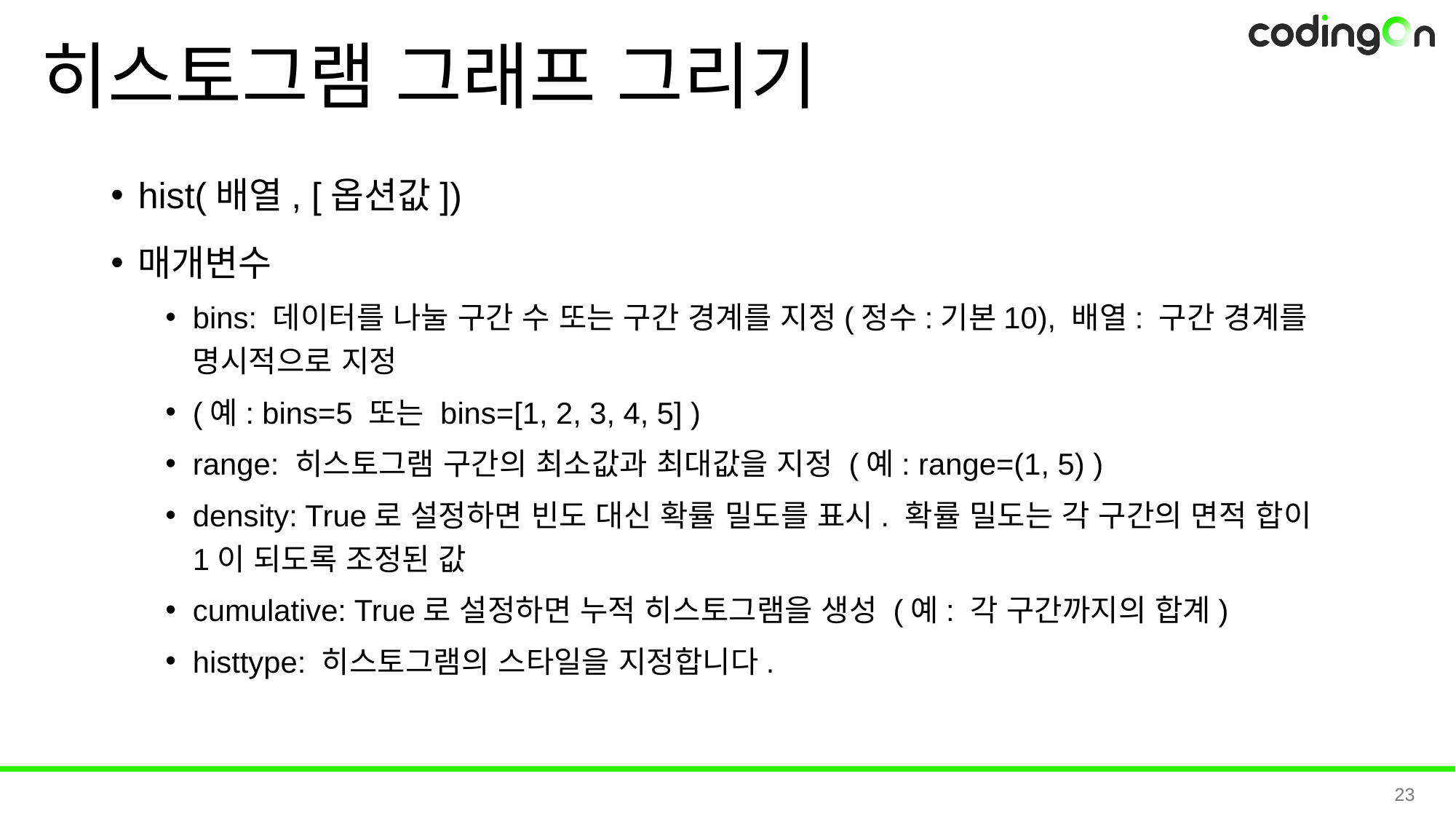

# 히스토그램 그래프 그리기
hist(배열, [옵션값])
매개변수
bins: 데이터를 나눌 구간 수 또는 구간 경계를 지정(정수:기본10), 배열: 구간 경계를 명시적으로 지정
(예: bins=5 또는 bins=[1, 2, 3, 4, 5] )
range: 히스토그램 구간의 최소값과 최대값을 지정 (예: range=(1, 5) )
density: True로 설정하면 빈도 대신 확률 밀도를 표시. 확률 밀도는 각 구간의 면적 합이 1이 되도록 조정된 값
cumulative: True로 설정하면 누적 히스토그램을 생성 (예: 각 구간까지의 합계)
histtype: 히스토그램의 스타일을 지정합니다.
23